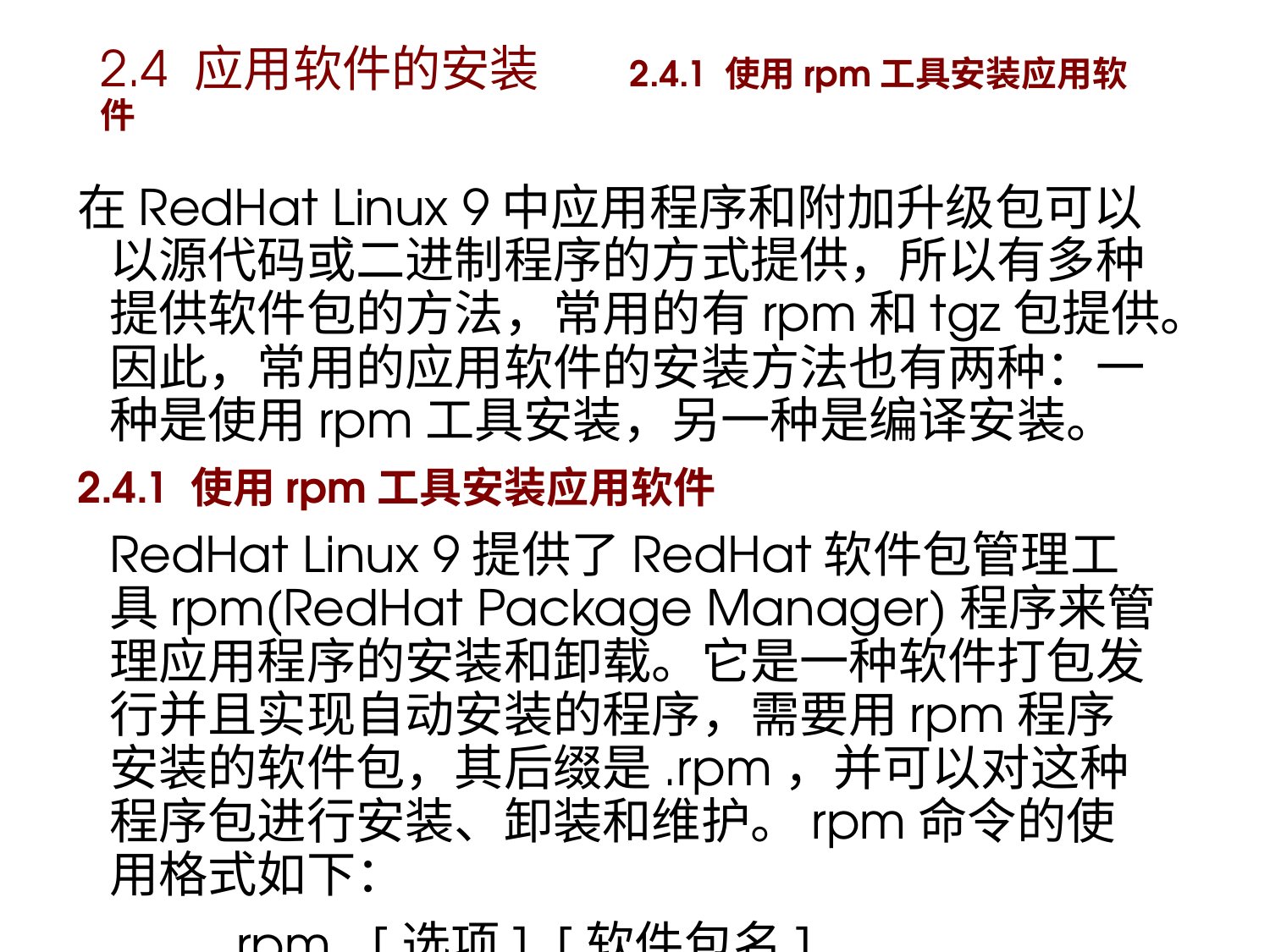

# 2.4 应用软件的安装	 2.4.1 使用rpm工具安装应用软件
在RedHat Linux 9中应用程序和附加升级包可以以源代码或二进制程序的方式提供，所以有多种提供软件包的方法，常用的有rpm和tgz包提供。因此，常用的应用软件的安装方法也有两种：一种是使用rpm工具安装，另一种是编译安装。
2.4.1 使用rpm工具安装应用软件
	RedHat Linux 9提供了RedHat软件包管理工具rpm(RedHat Package Manager)程序来管理应用程序的安装和卸载。它是一种软件打包发行并且实现自动安装的程序，需要用rpm程序安装的软件包，其后缀是.rpm，并可以对这种程序包进行安装、卸装和维护。rpm命令的使用格式如下：
		rpm   [选项]  [软件包名]